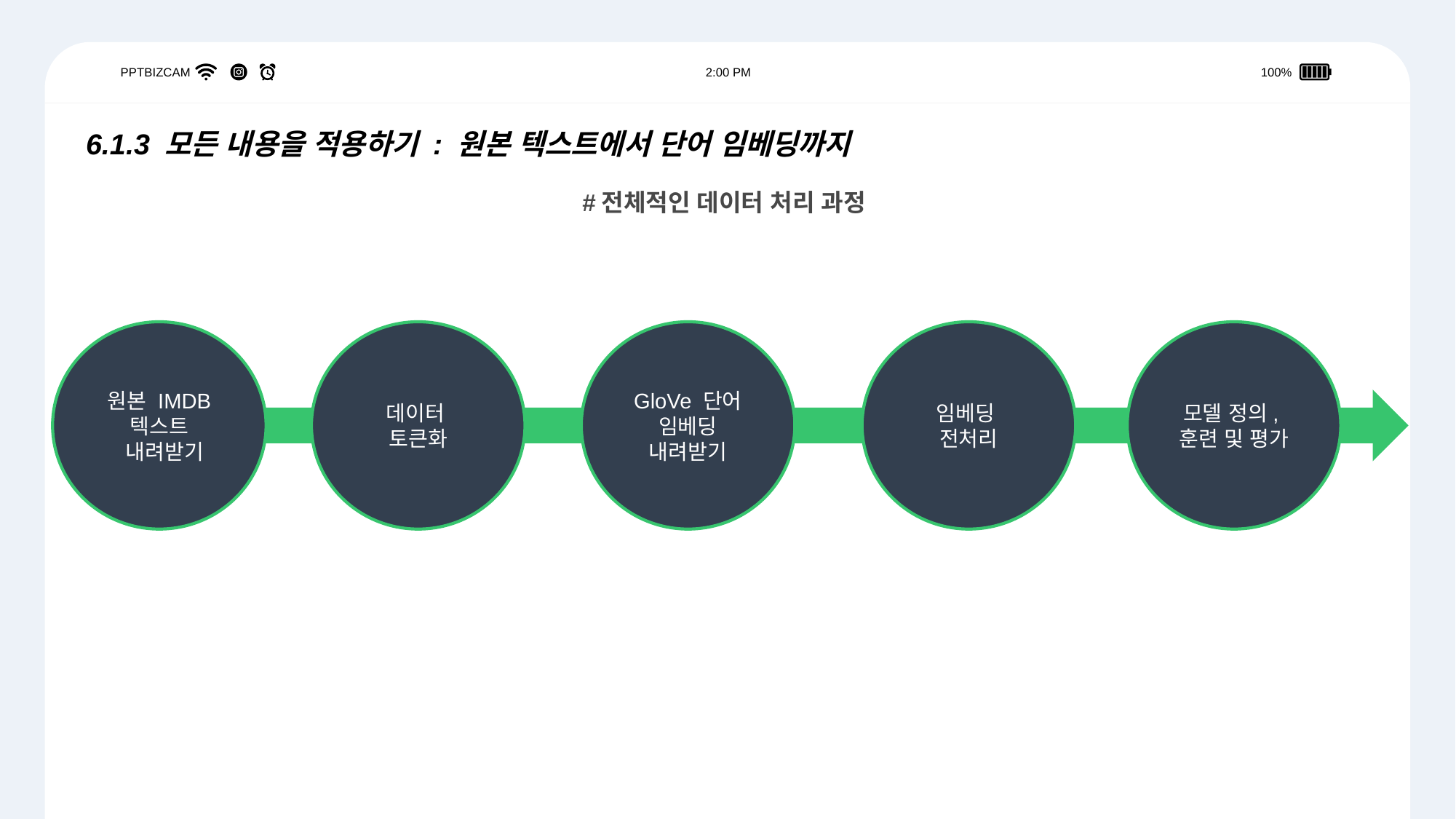

PPTBIZCAM
2:00 PM
100%

6.1.3 모든 내용을 적용하기 : 원본 텍스트에서 단어 임베딩까지
#전체적인 데이터 처리 과정
원본 IMDB 텍스트
 내려받기
데이터
토큰화
GloVe 단어 임베딩
내려받기
임베딩
전처리
모델 정의,
훈련 및 평가